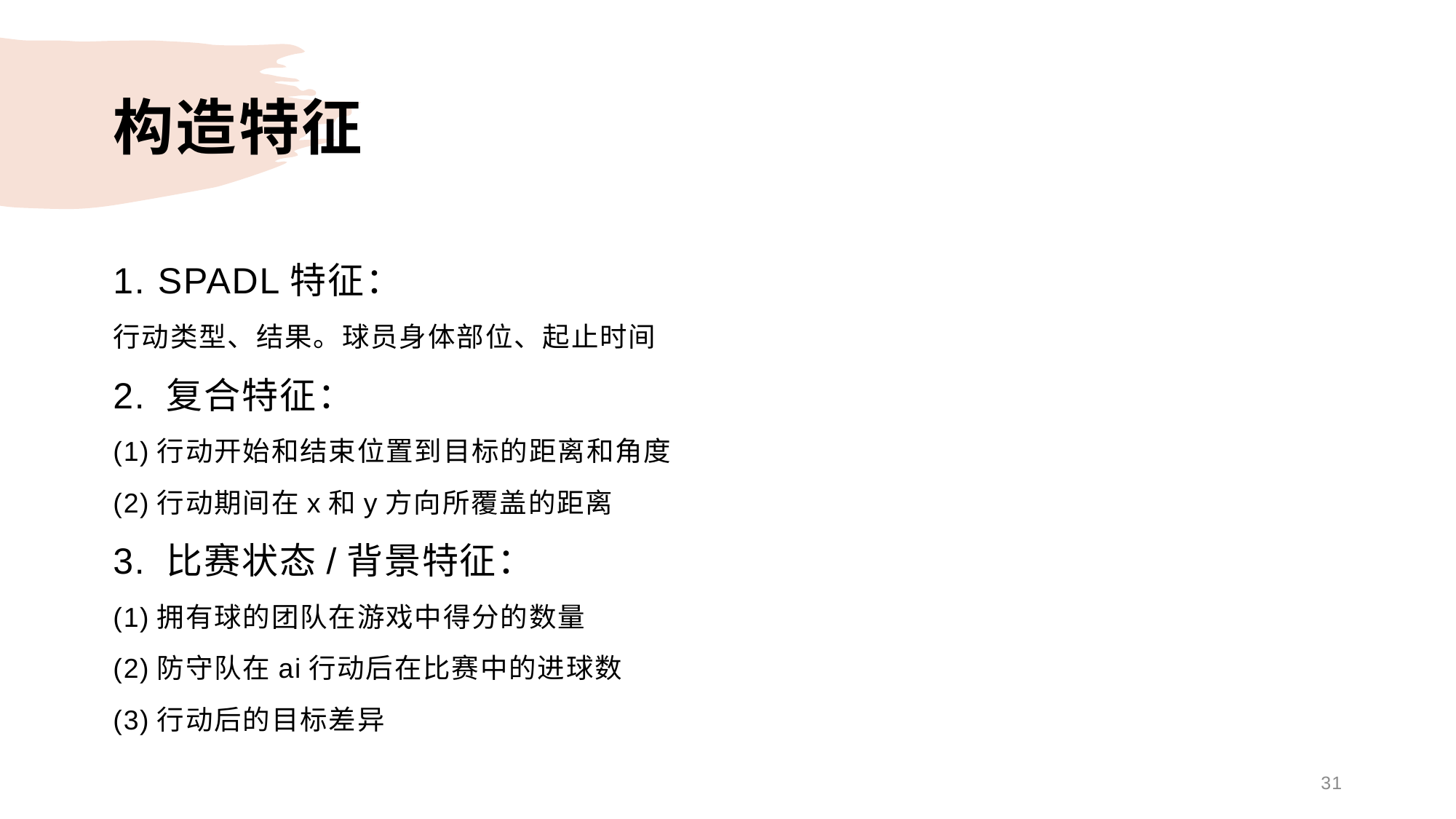

# 构造特征
1. SPADL特征：
行动类型、结果。球员身体部位、起止时间
2. 复合特征：
(1)行动开始和结束位置到目标的距离和角度
(2)行动期间在x和y方向所覆盖的距离
3. 比赛状态/背景特征：
(1)拥有球的团队在游戏中得分的数量
(2)防守队在ai行动后在比赛中的进球数
(3)行动后的目标差异
31